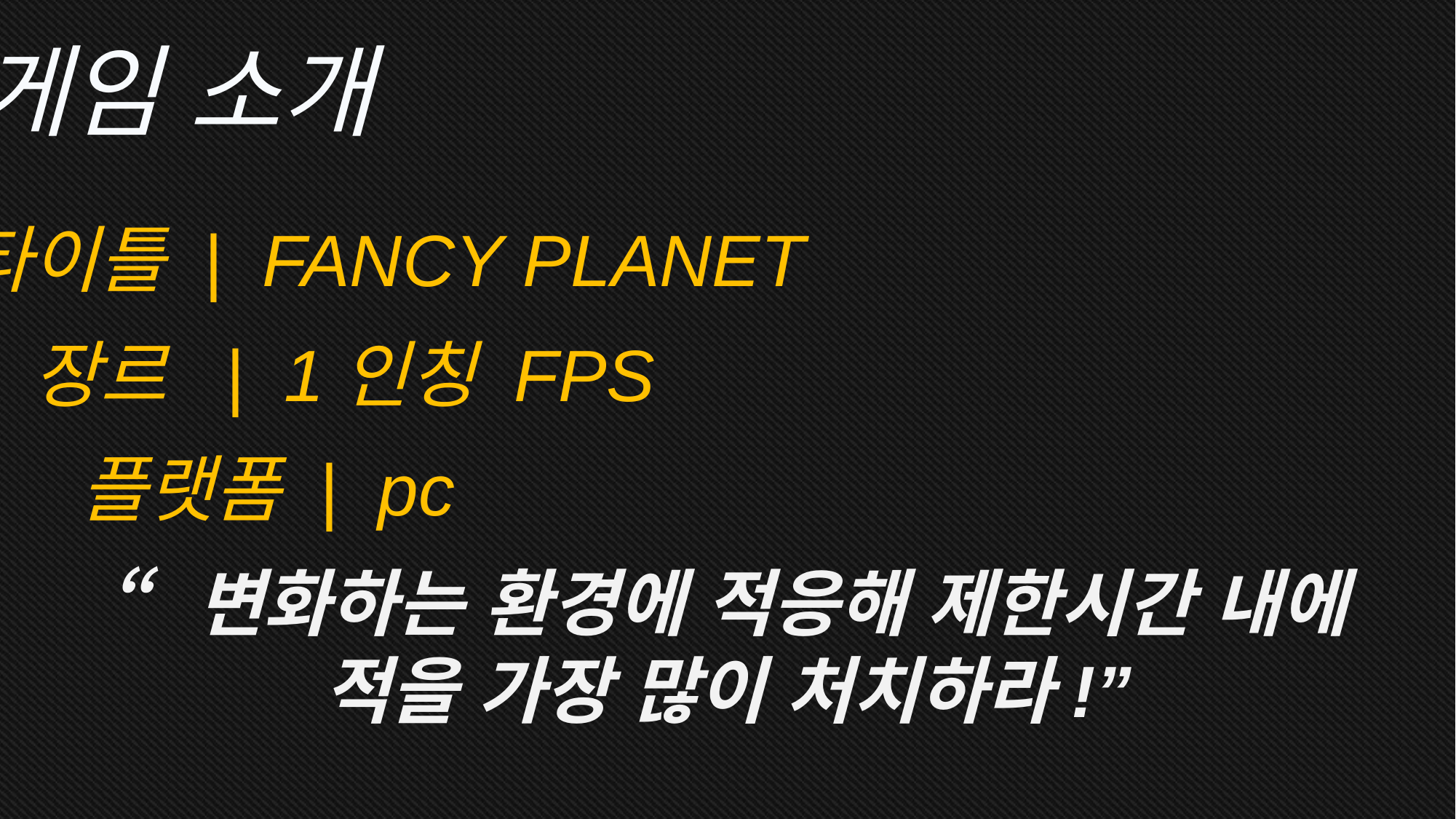

게임 소개
타이틀 |  FANCY PLANET
장르  |  1인칭 FPS
플랫폼 |  pc
“변화하는 환경에 적응해 제한시간 내에
적을 가장 많이 처치하라!”